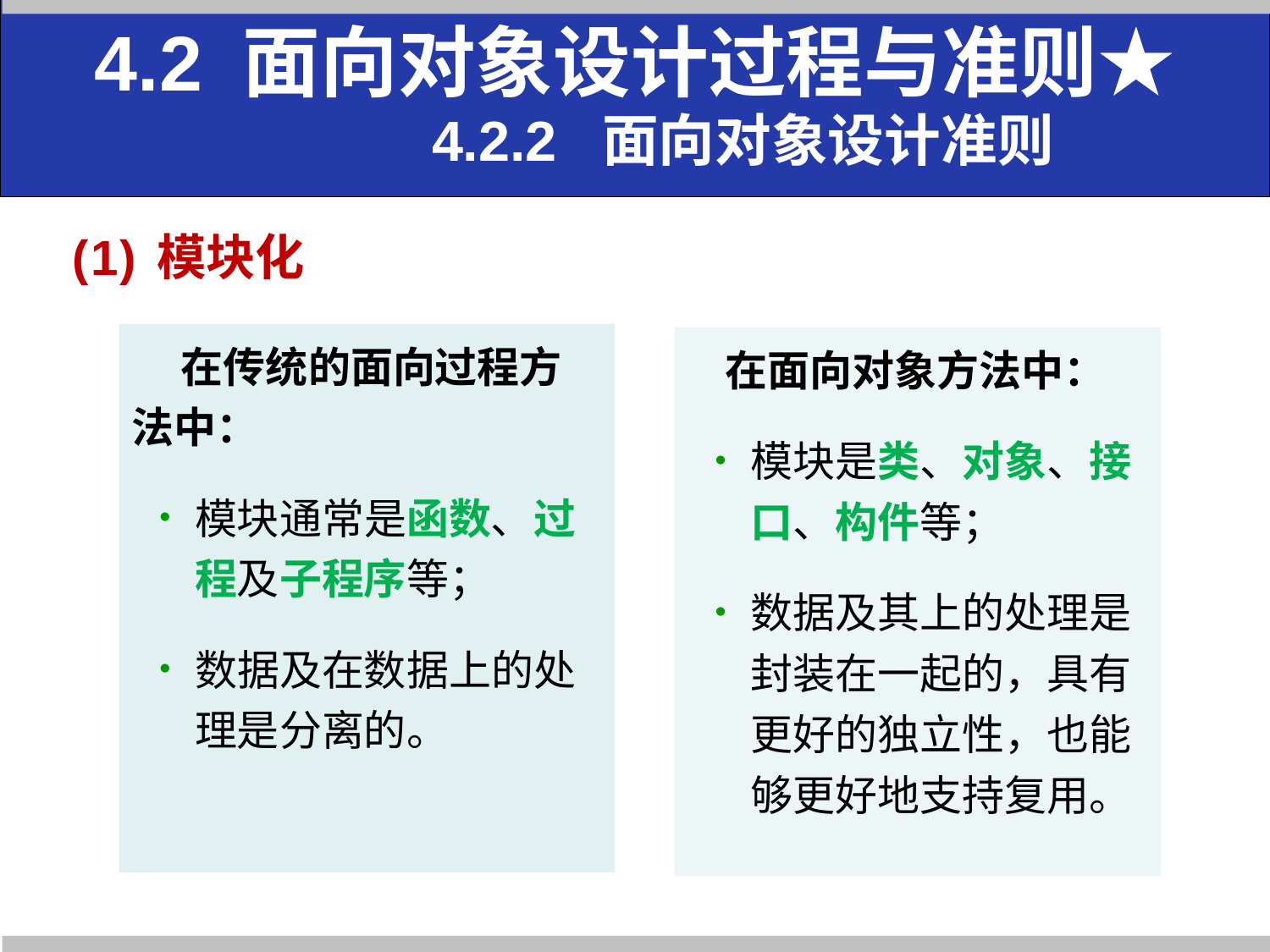

4.2 面向对象设计过程与准则★
          4.2.2  面向对象设计准则
模块化
在传统的面向过程方法中：
模块通常是函数、过程及子程序等；
数据及在数据上的处理是分离的。
在面向对象方法中：
模块是类、对象、接口、构件等；
数据及其上的处理是封装在一起的，具有更好的独立性，也能够更好地支持复用。
526